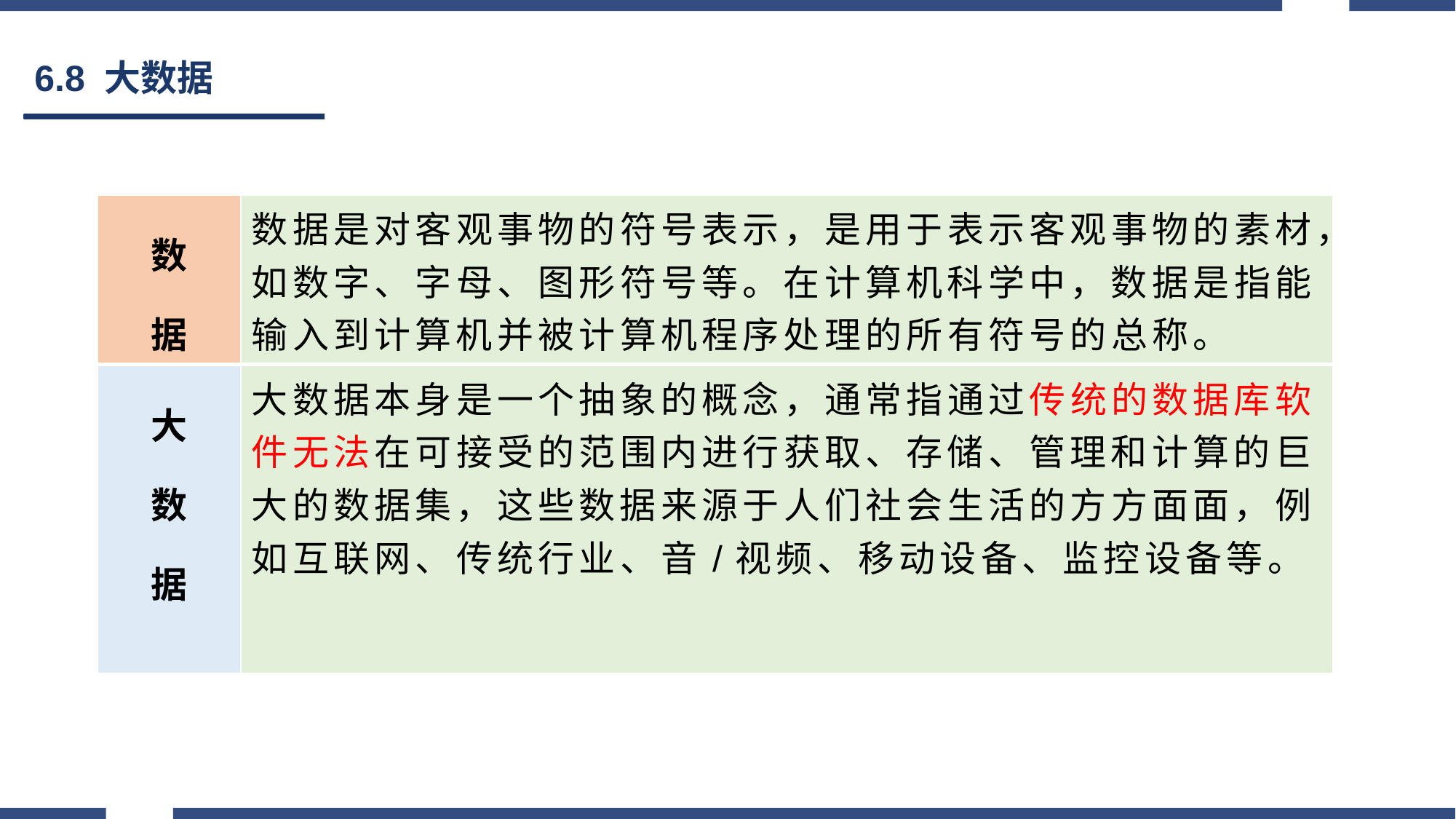

# 6.8 大数据
| 数 据 | 数据是对客观事物的符号表示，是用于表示客观事物的素材，如数字、字母、图形符号等。在计算机科学中，数据是指能输入到计算机并被计算机程序处理的所有符号的总称。 |
| --- | --- |
| 大 数 据 | 大数据本身是一个抽象的概念，通常指通过传统的数据库软件无法在可接受的范围内进行获取、存储、管理和计算的巨大的数据集，这些数据来源于人们社会生活的方方面面，例 如互联网、传统行业、音/视频、移动设备、监控设备等。 |
| --- | --- |